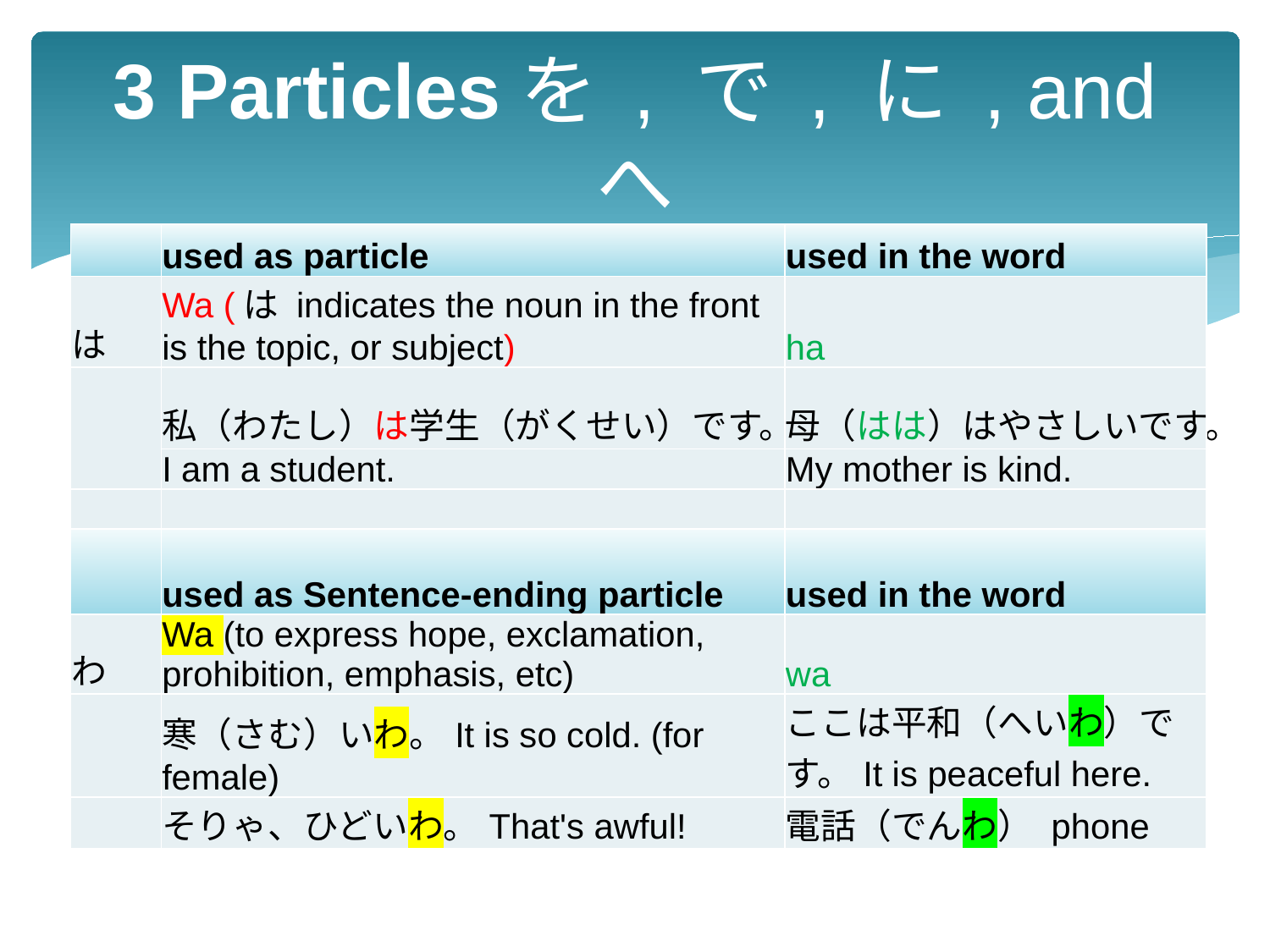

# 3 Particlesを , で , に , and へ
|  | used as particle | used in the word |
| --- | --- | --- |
| は | Wa (は indicates the noun in the front is the topic, or subject) | ha |
|  | 私（わたし）は学生（がくせい）です。 | 母（はは）はやさしいです。 |
|  | I am a student. | My mother is kind. |
|  |  |  |
|  | used as Sentence-ending particle | used in the word |
| わ | Wa (to express hope, exclamation, prohibition, emphasis, etc) | wa |
|  | 寒（さむ）いわ。It is so cold. (for female) | ここは平和（へいわ）です。It is peaceful here. |
|  | そりゃ、ひどいわ。That's awful! | 電話（でんわ） phone |